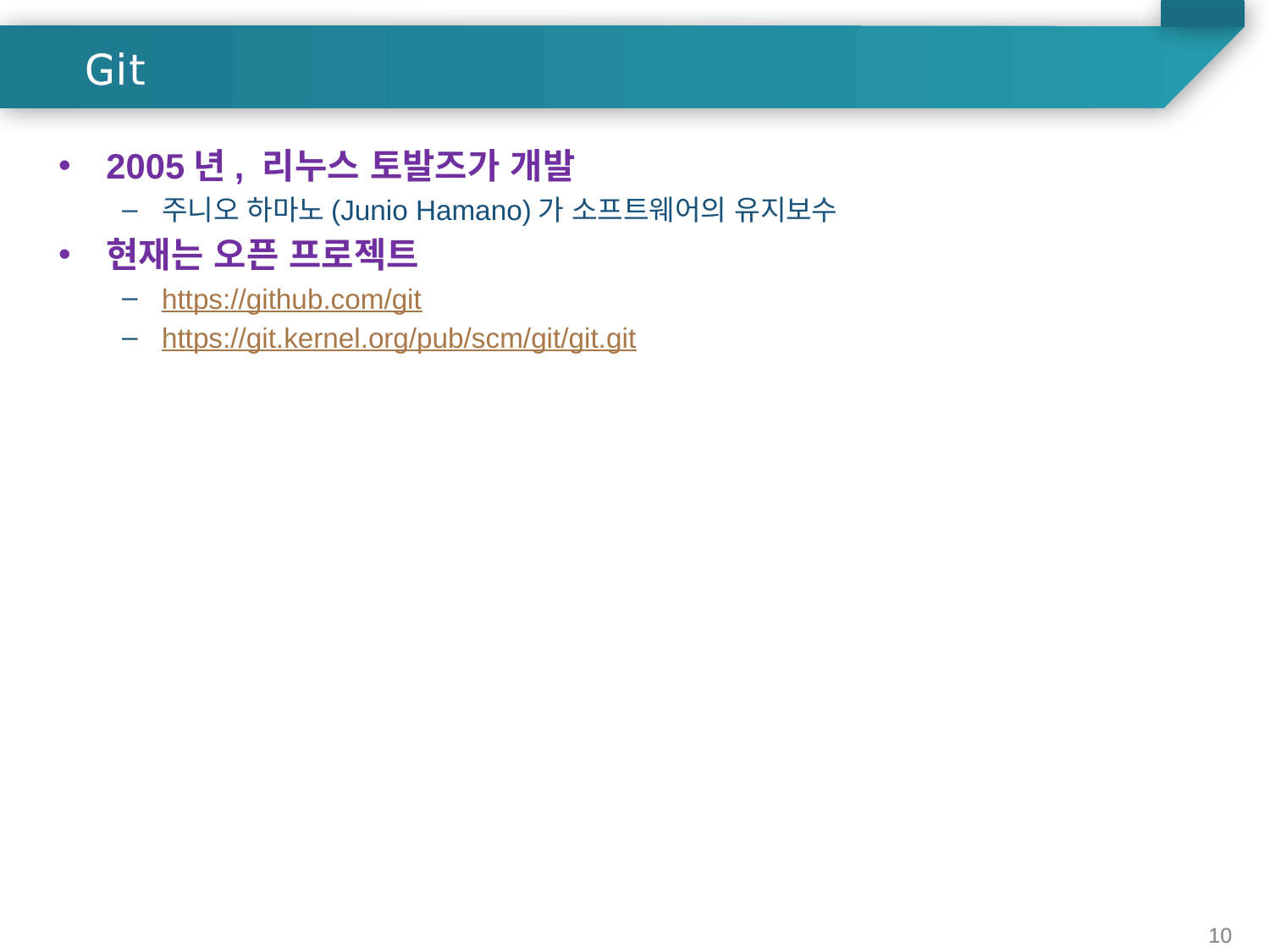

Git
2005년, 리누스 토발즈가 개발
주니오 하마노(Junio Hamano)가 소프트웨어의 유지보수
현재는 오픈 프로젝트
https://github.com/git
https://git.kernel.org/pub/scm/git/git.git

10